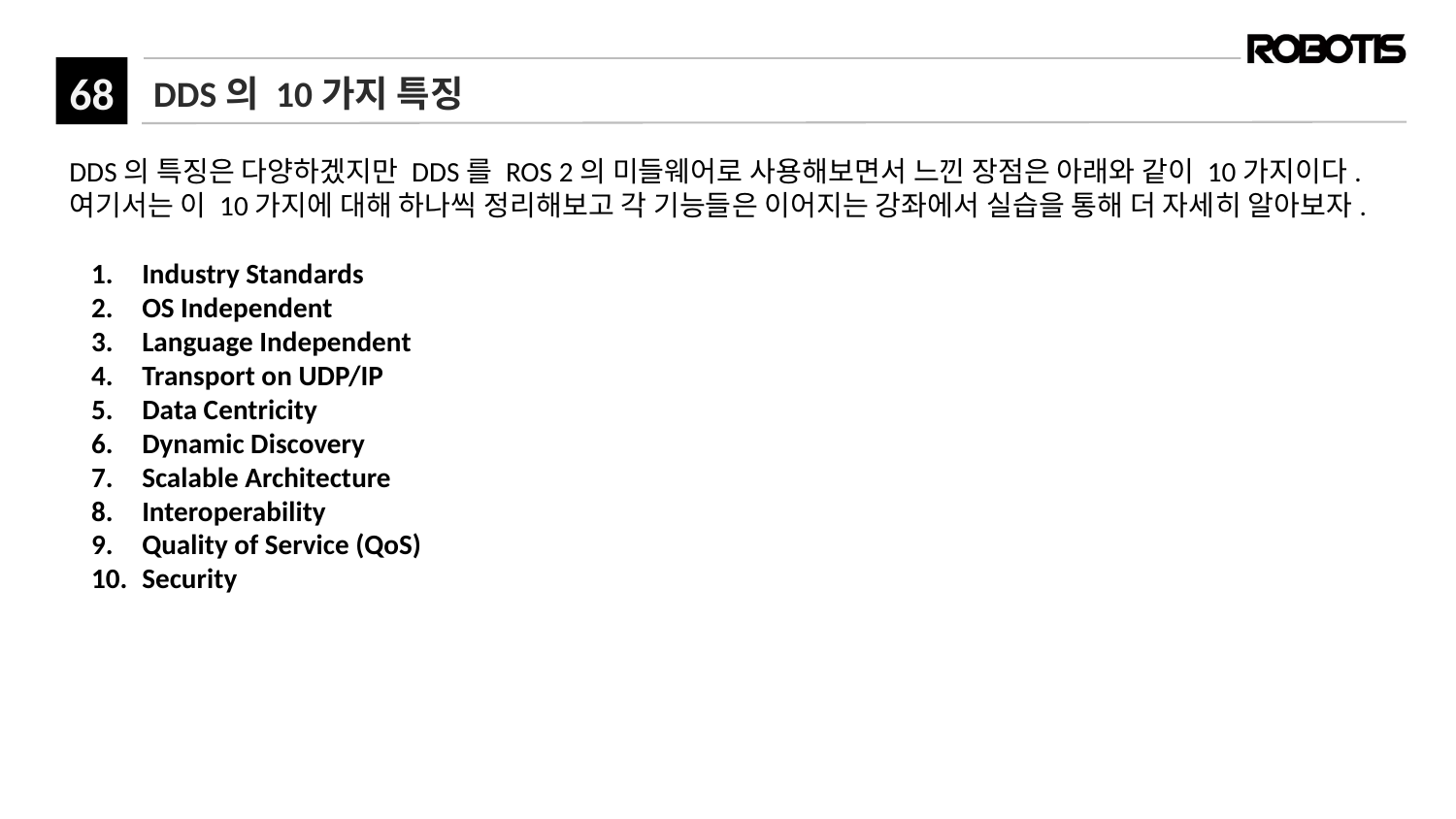

# DDS의 10가지 특징
DDS의 특징은 다양하겠지만 DDS를 ROS 2의 미들웨어로 사용해보면서 느낀 장점은 아래와 같이 10가지이다. 여기서는 이 10가지에 대해 하나씩 정리해보고 각 기능들은 이어지는 강좌에서 실습을 통해 더 자세히 알아보자.

​Industry Standards
OS Independent
Language Independent
Transport on UDP/IP
Data Centricity
Dynamic Discovery
Scalable Architecture
Interoperability
Quality of Service (QoS)
Security